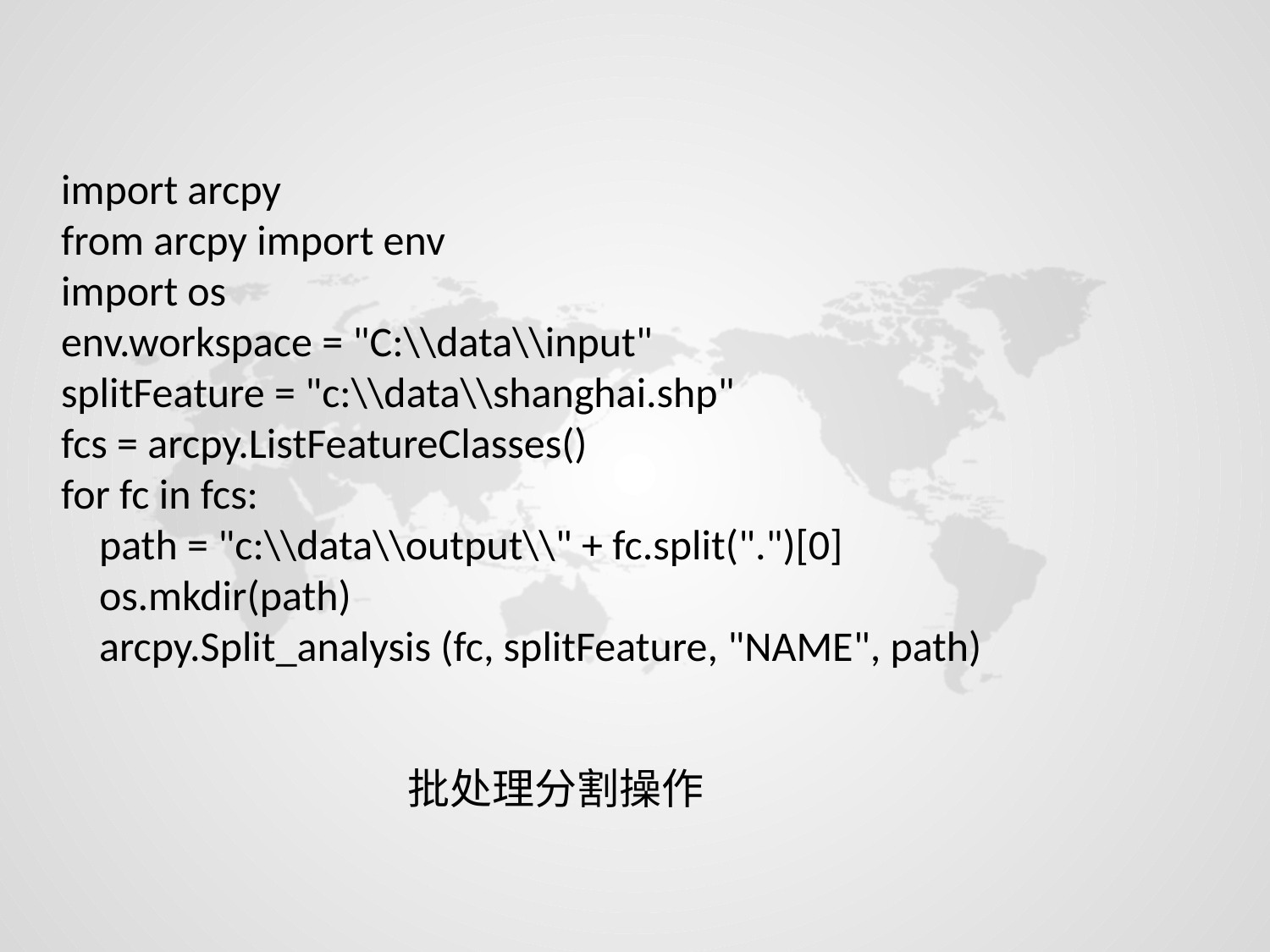

import arcpy
from arcpy import env
import os
env.workspace = "C:\\data\\input"
splitFeature = "c:\\data\\shanghai.shp"
fcs = arcpy.ListFeatureClasses()
for fc in fcs:
    path = "c:\\data\\output\\" + fc.split(".")[0]
    os.mkdir(path)
    arcpy.Split_analysis (fc, splitFeature, "NAME", path)

批处理分割操作